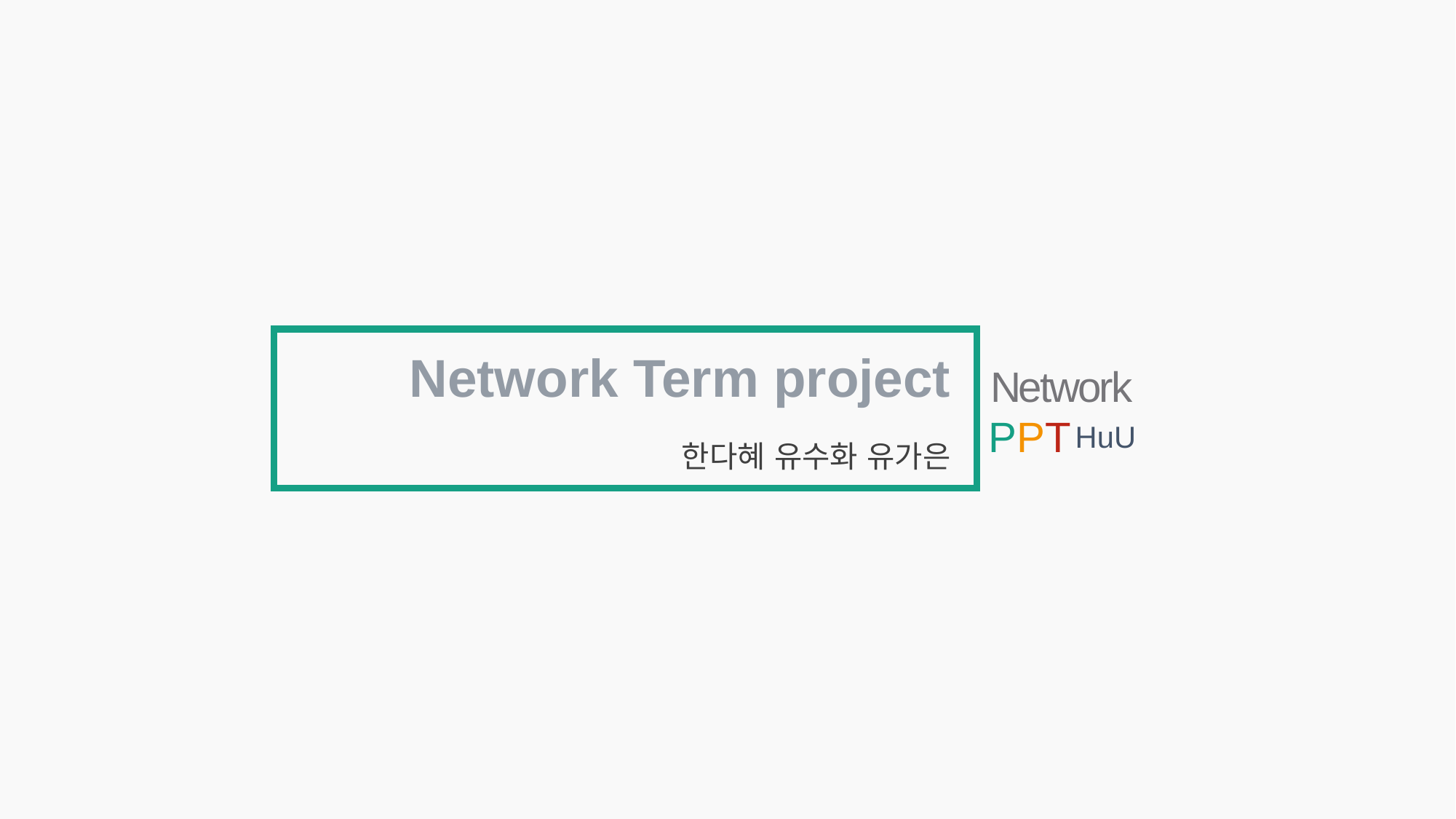

Network Term project

한다혜 유수화 유가은
Network
PPT
HuU